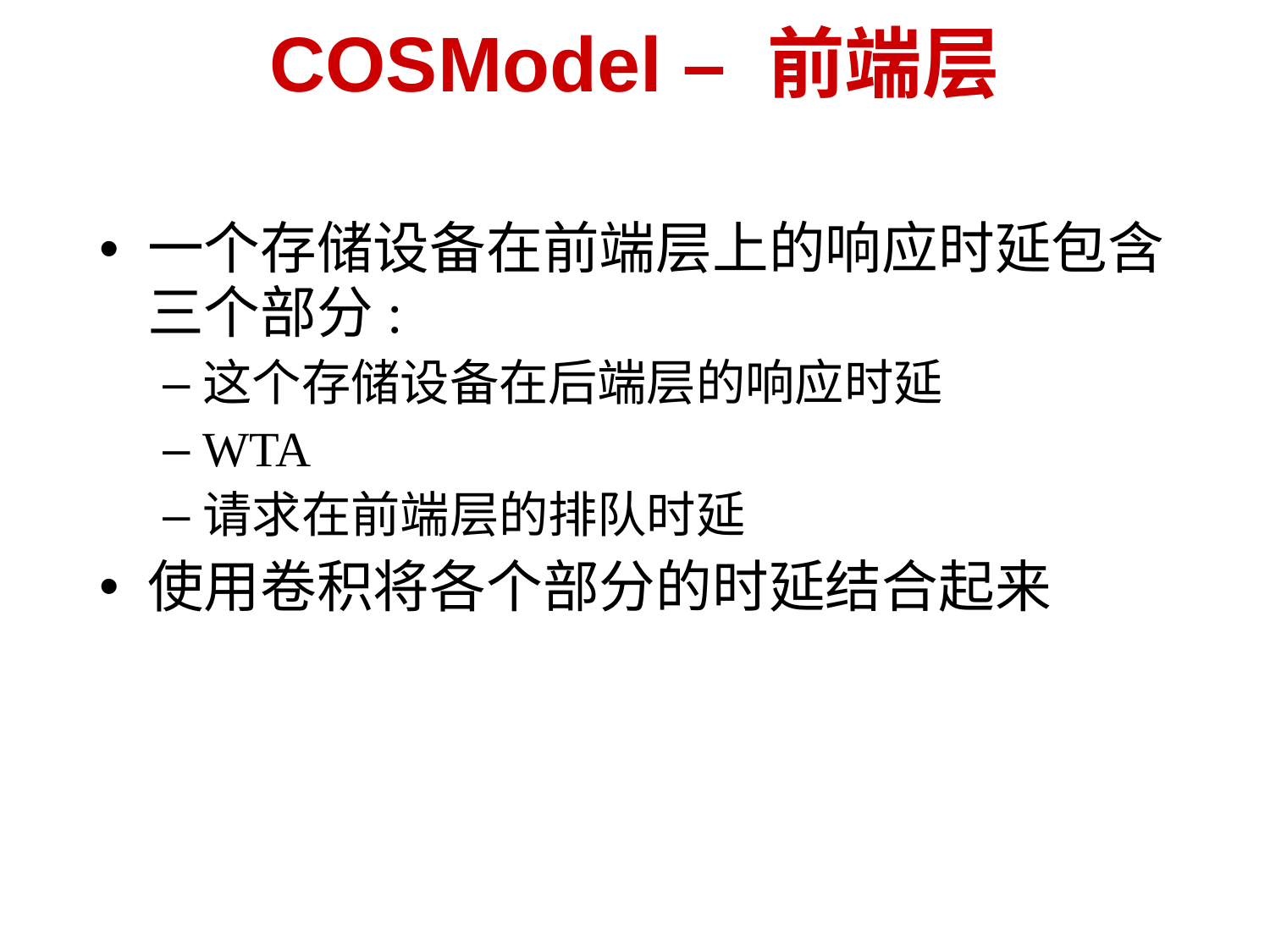

# COSModel – 前端层
一个存储设备在前端层上的响应时延包含三个部分:
这个存储设备在后端层的响应时延
WTA
请求在前端层的排队时延
使用卷积将各个部分的时延结合起来